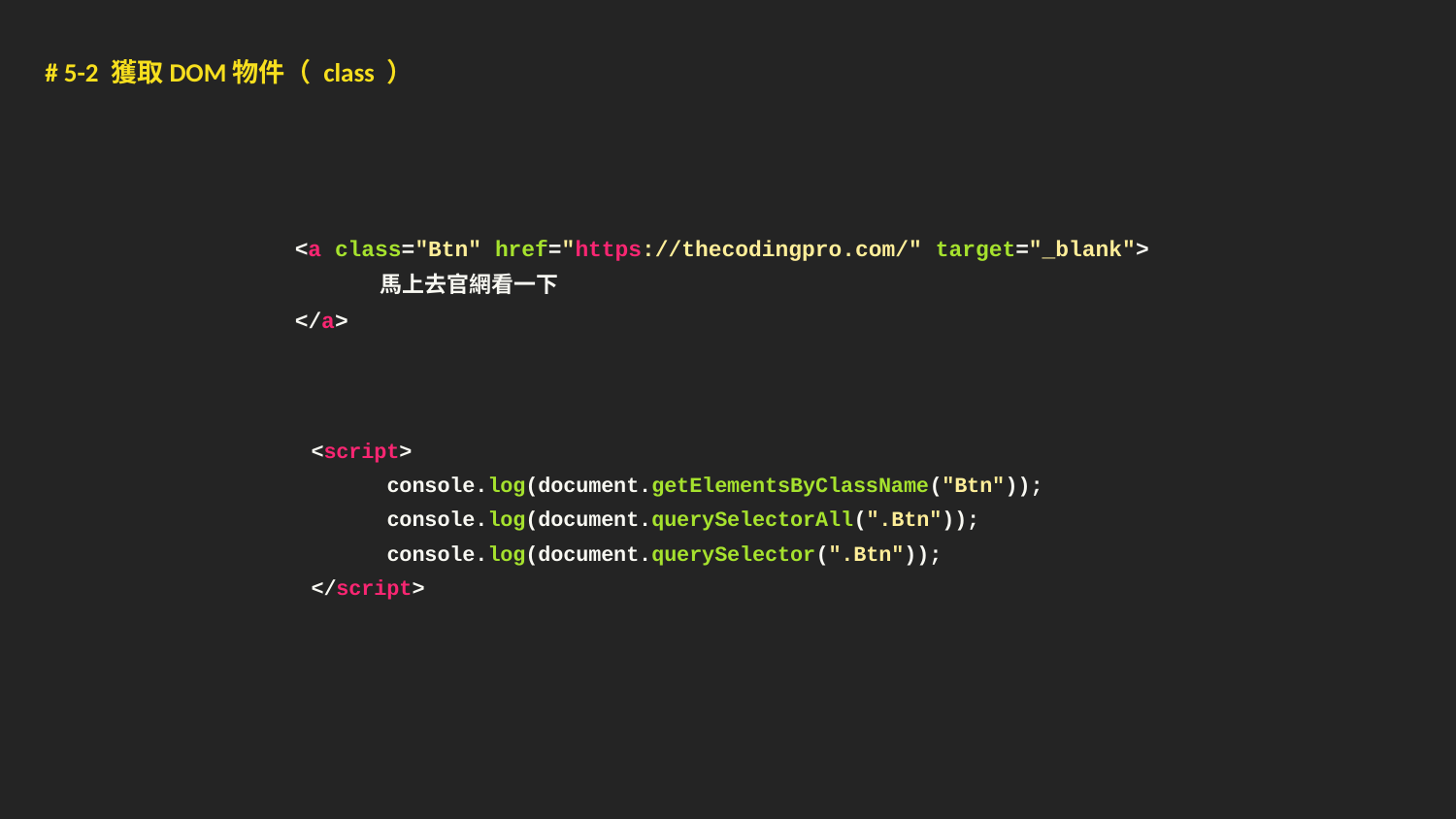

# 5-2 獲取DOM物件（ class ）
<a class="Btn" href="https://thecodingpro.com/" target="_blank">
      馬上去官網看一下
</a>
<script>
      console.log(document.getElementsByClassName("Btn"));
      console.log(document.querySelectorAll(".Btn"));
      console.log(document.querySelector(".Btn"));
</script>